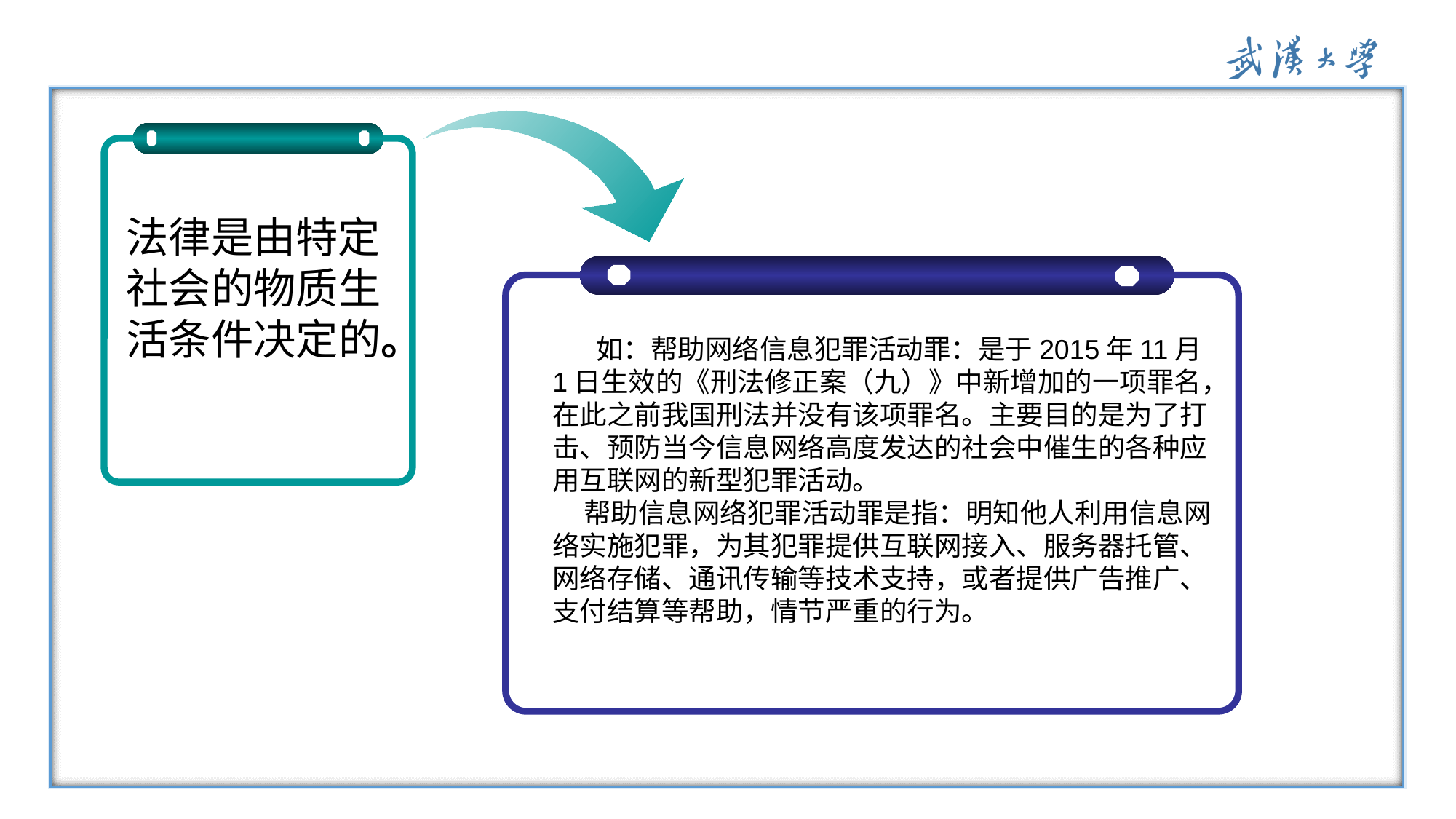

法律是由特定社会的物质生活条件决定的。

      如：帮助网络信息犯罪活动罪：是于2015年11月1日生效的《刑法修正案（九）》中新增加的一项罪名，在此之前我国刑法并没有该项罪名。主要目的是为了打击、预防当今信息网络高度发达的社会中催生的各种应用互联网的新型犯罪活动。
    帮助信息网络犯罪活动罪是指：明知他人利用信息网络实施犯罪，为其犯罪提供互联网接入、服务器托管、网络存储、通讯传输等技术支持，或者提供广告推广、支付结算等帮助，情节严重的行为。